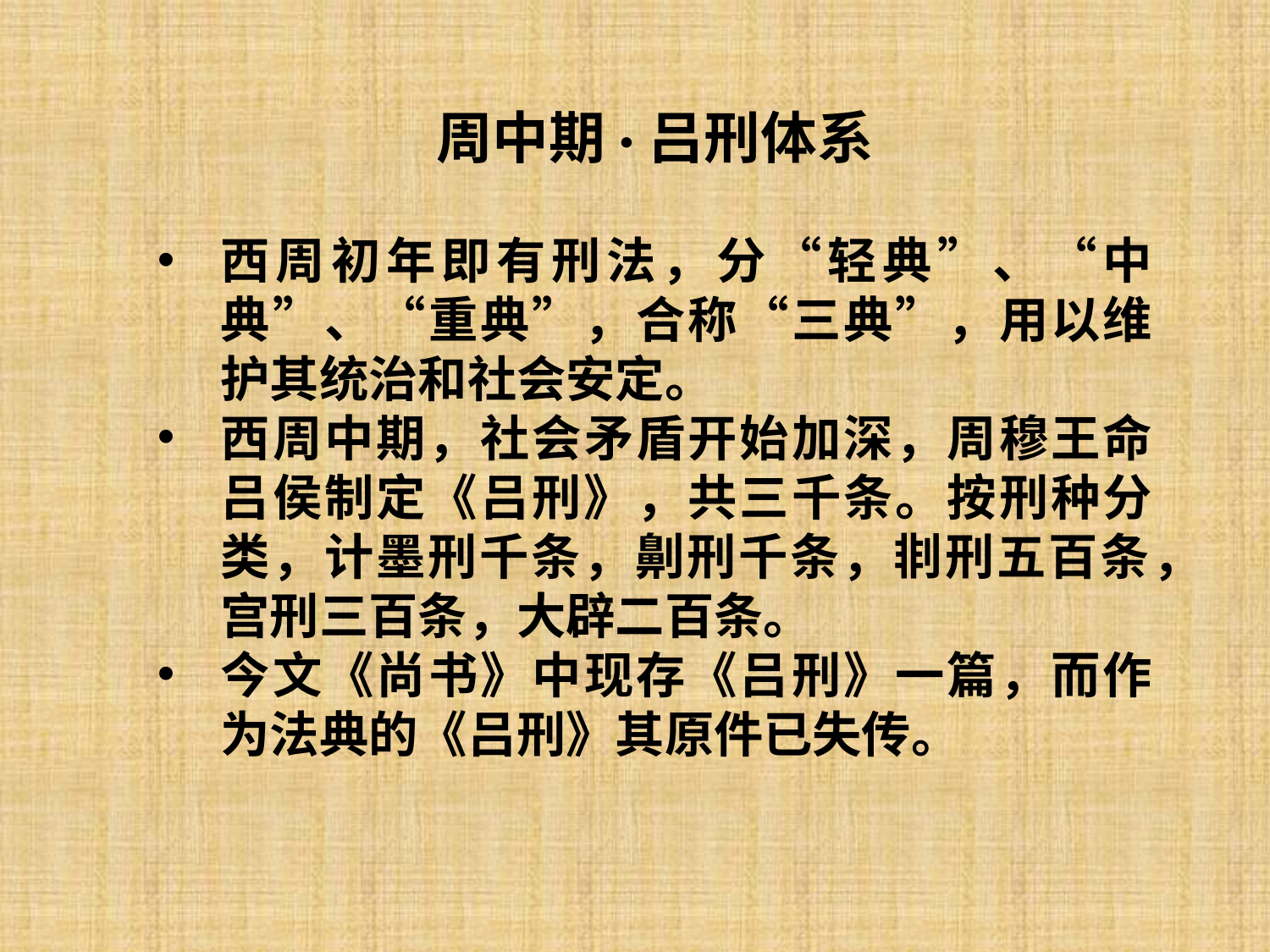

周中期·吕刑体系

西周初年即有刑法，分“轻典”、“中典”、“重典”，合称“三典”，用以维护其统治和社会安定。
西周中期，社会矛盾开始加深，周穆王命吕侯制定《吕刑》，共三千条。按刑种分类，计墨刑千条，劓刑千条，剕刑五百条，宫刑三百条，大辟二百条。
今文《尚书》中现存《吕刑》一篇，而作为法典的《吕刑》其原件已失传。